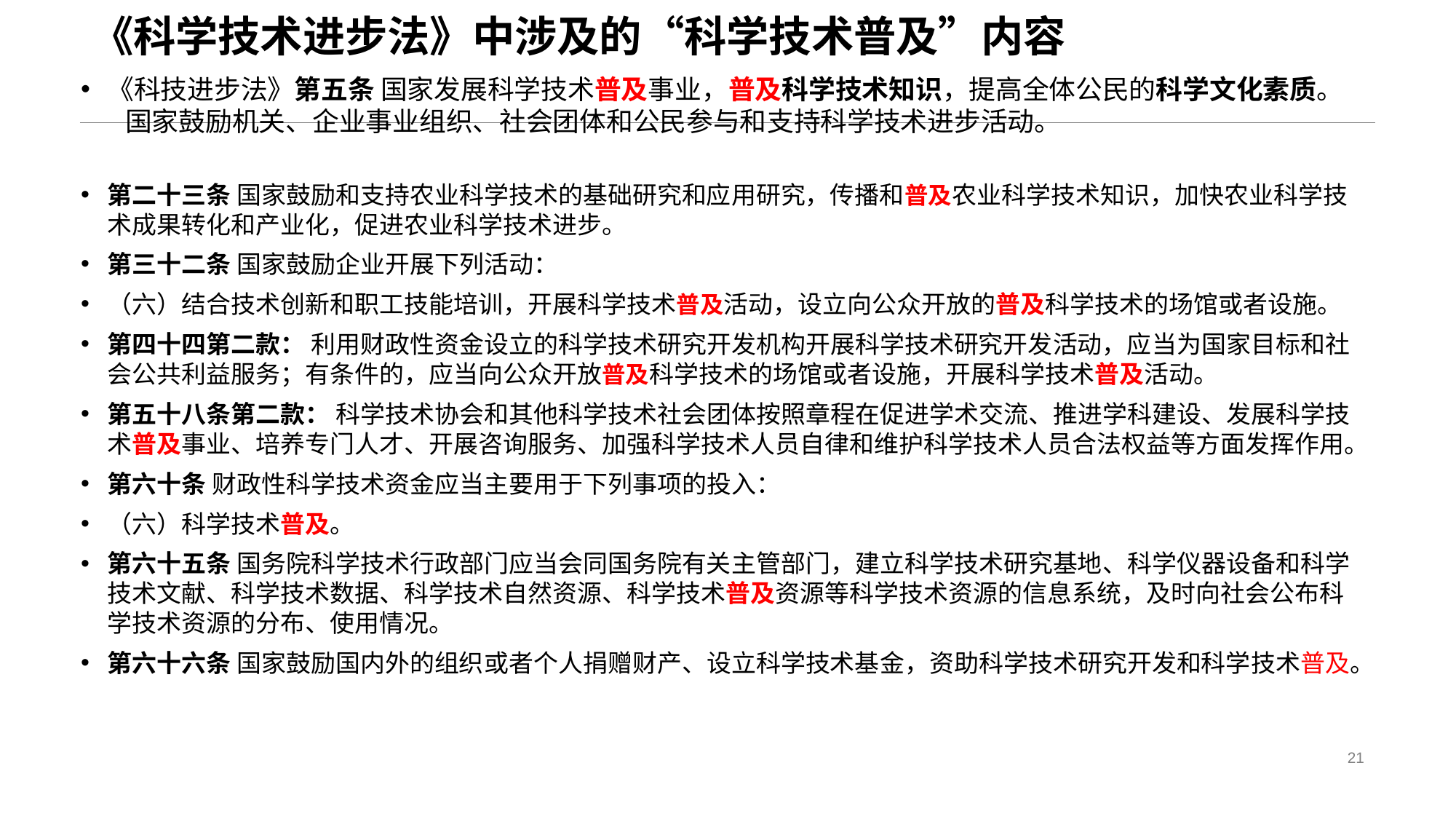

# 《科学技术进步法》中涉及的“科学技术普及”内容
《科技进步法》第五条 国家发展科学技术普及事业，普及科学技术知识，提高全体公民的科学文化素质。
   国家鼓励机关、企业事业组织、社会团体和公民参与和支持科学技术进步活动。
第二十三条 国家鼓励和支持农业科学技术的基础研究和应用研究，传播和普及农业科学技术知识，加快农业科学技术成果转化和产业化，促进农业科学技术进步。
第三十二条 国家鼓励企业开展下列活动：
（六）结合技术创新和职工技能培训，开展科学技术普及活动，设立向公众开放的普及科学技术的场馆或者设施。
第四十四第二款： 利用财政性资金设立的科学技术研究开发机构开展科学技术研究开发活动，应当为国家目标和社会公共利益服务；有条件的，应当向公众开放普及科学技术的场馆或者设施，开展科学技术普及活动。
第五十八条第二款： 科学技术协会和其他科学技术社会团体按照章程在促进学术交流、推进学科建设、发展科学技术普及事业、培养专门人才、开展咨询服务、加强科学技术人员自律和维护科学技术人员合法权益等方面发挥作用。
第六十条 财政性科学技术资金应当主要用于下列事项的投入：
（六）科学技术普及。
第六十五条 国务院科学技术行政部门应当会同国务院有关主管部门，建立科学技术研究基地、科学仪器设备和科学技术文献、科学技术数据、科学技术自然资源、科学技术普及资源等科学技术资源的信息系统，及时向社会公布科学技术资源的分布、使用情况。
第六十六条 国家鼓励国内外的组织或者个人捐赠财产、设立科学技术基金，资助科学技术研究开发和科学技术普及。

21